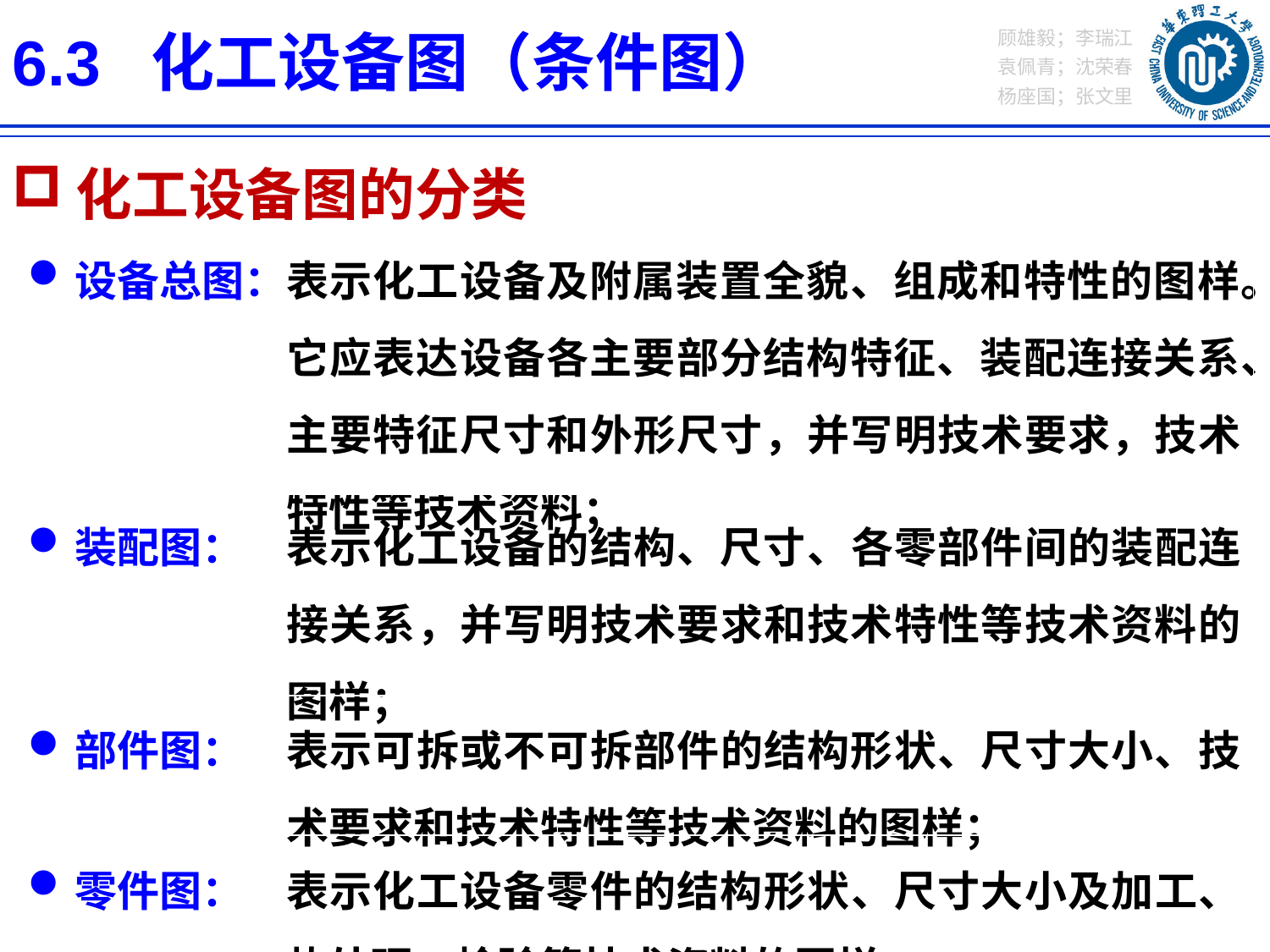

6.3  化工设备图（条件图）
化工设备图的分类
| 设备总图： | 表示化工设备及附属装置全貌、组成和特性的图样。它应表达设备各主要部分结构特征、装配连接关系、主要特征尺寸和外形尺寸，并写明技术要求，技术特性等技术资料； |
| --- | --- |
| 装配图： | 表示化工设备的结构、尺寸、各零部件间的装配连接关系，并写明技术要求和技术特性等技术资料的图样； |
| 部件图： | 表示可拆或不可拆部件的结构形状、尺寸大小、技术要求和技术特性等技术资料的图样； |
| 零件图： | 表示化工设备零件的结构形状、尺寸大小及加工、热处理、检验等技术资料的图样； |